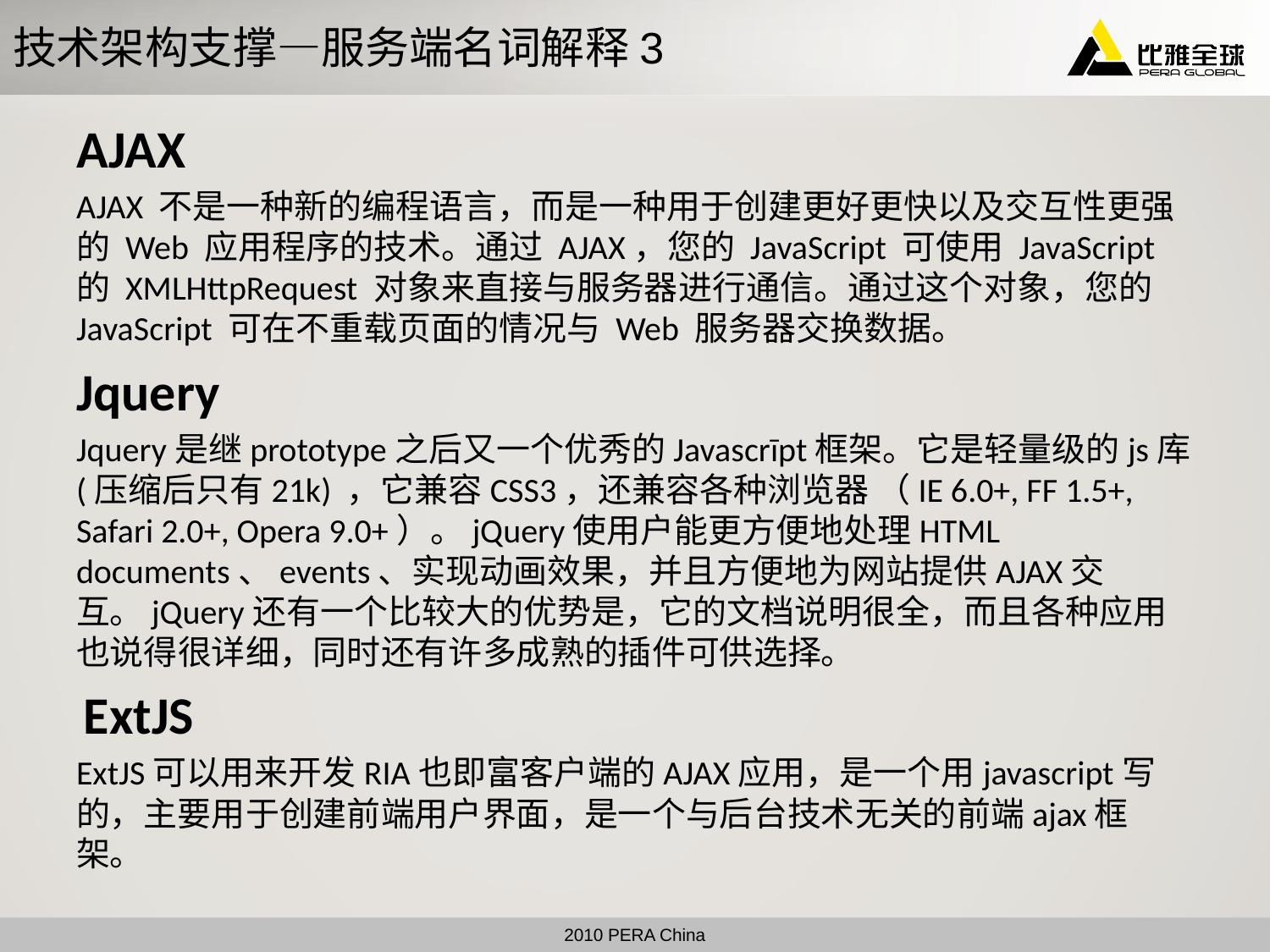

# 技术架构支撑—服务端名词解释3
AJAX
AJAX 不是一种新的编程语言，而是一种用于创建更好更快以及交互性更强的 Web 应用程序的技术。通过 AJAX，您的 JavaScript 可使用 JavaScript 的 XMLHttpRequest 对象来直接与服务器进行通信。通过这个对象，您的 JavaScript 可在不重载页面的情况与 Web 服务器交换数据。
Jquery
Jquery是继prototype之后又一个优秀的Javascrīpt框架。它是轻量级的js库(压缩后只有21k) ，它兼容CSS3，还兼容各种浏览器 （IE 6.0+, FF 1.5+, Safari 2.0+, Opera 9.0+）。jQuery使用户能更方便地处理HTML documents、events、实现动画效果，并且方便地为网站提供AJAX交互。jQuery还有一个比较大的优势是，它的文档说明很全，而且各种应用也说得很详细，同时还有许多成熟的插件可供选择。
 ExtJS
ExtJS可以用来开发RIA也即富客户端的AJAX应用，是一个用javascript写的，主要用于创建前端用户界面，是一个与后台技术无关的前端ajax框架。